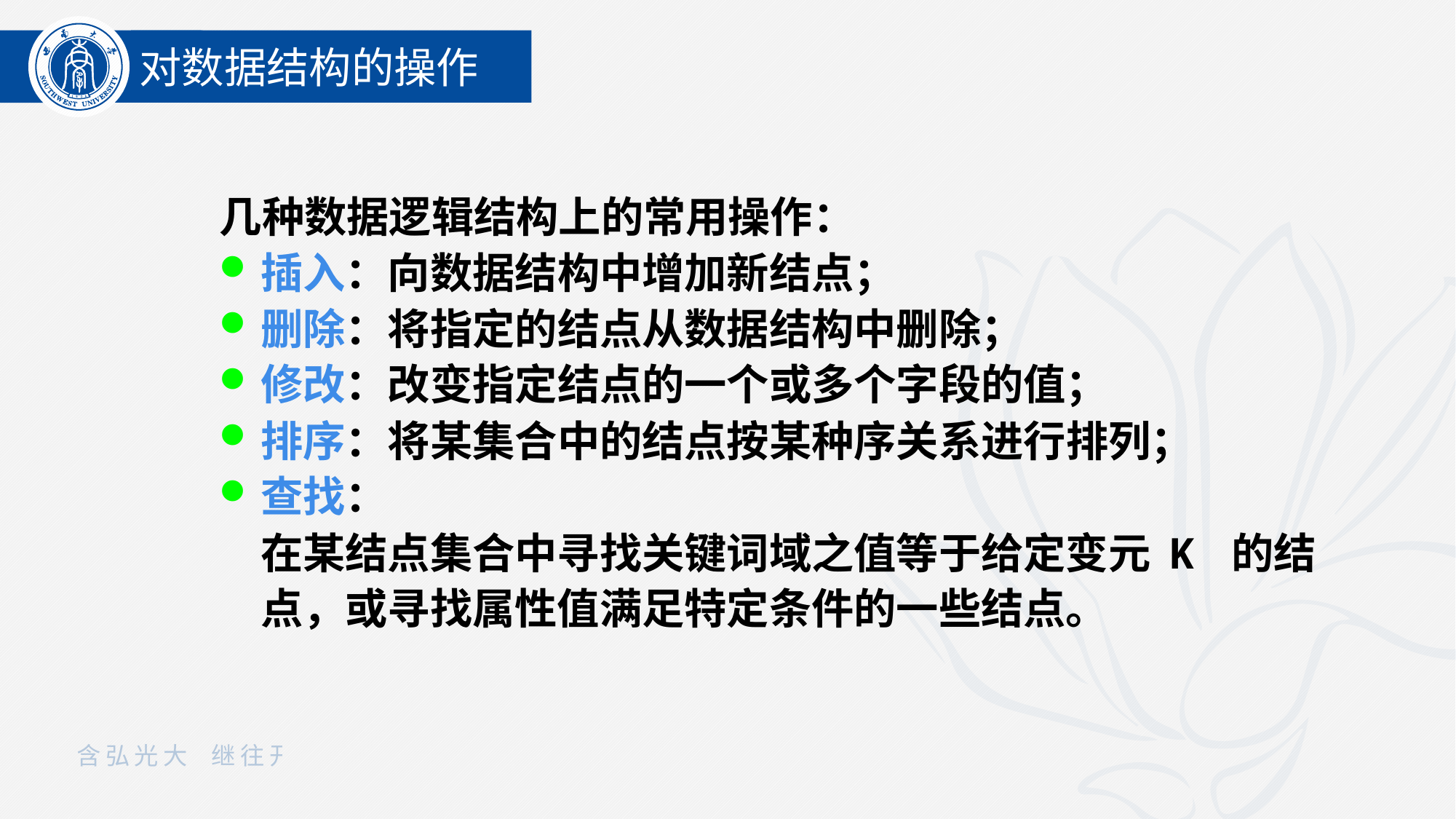

对数据结构的操作

几种数据逻辑结构上的常用操作：
插入：向数据结构中增加新结点；
删除：将指定的结点从数据结构中删除；
修改：改变指定结点的一个或多个字段的值；
排序：将某集合中的结点按某种序关系进行排列；
查找：
在某结点集合中寻找关键词域之值等于给定变元 K 的结点，或寻找属性值满足特定条件的一些结点。